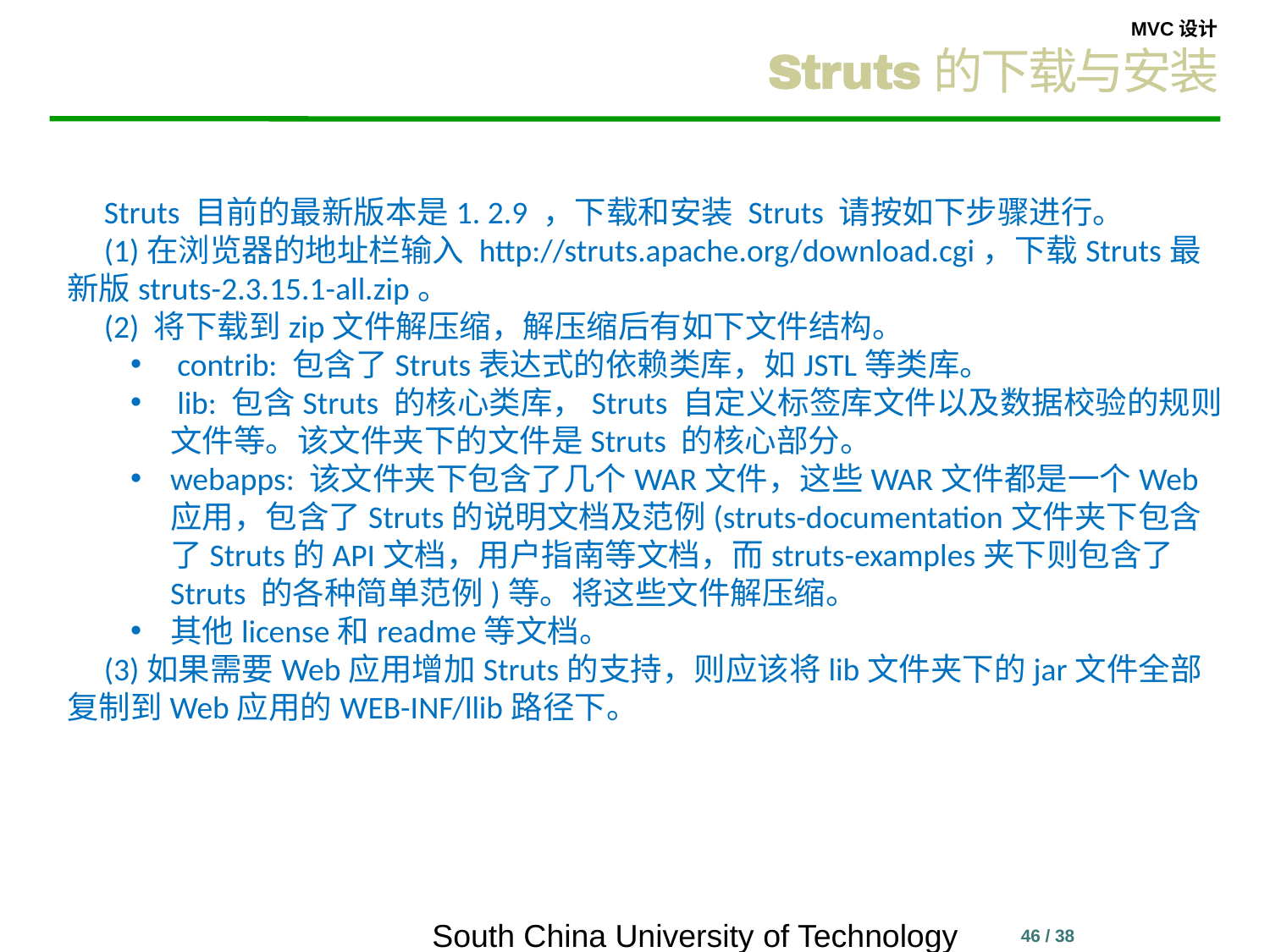

Struts的下载与安装
Struts 目前的最新版本是1. 2.9 ，下载和安装 Struts 请按如下步骤进行。
(1)在浏览器的地址栏输入 http://struts.apache.org/download.cgi，下载Struts最新版struts-2.3.15.1-all.zip。
(2) 将下载到zip文件解压缩，解压缩后有如下文件结构。
 contrib: 包含了Struts表达式的依赖类库，如JSTL等类库。
 lib: 包含Struts 的核心类库，Struts 自定义标签库文件以及数据校验的规则文件等。该文件夹下的文件是Struts 的核心部分。
webapps: 该文件夹下包含了几个WAR文件，这些WAR文件都是一个Web应用，包含了Struts的说明文档及范例(struts-documentation文件夹下包含了Struts的API文档，用户指南等文档，而struts-examples夹下则包含了Struts 的各种简单范例)等。将这些文件解压缩。
其他license和readme等文档。
(3)如果需要Web应用增加Struts的支持，则应该将lib文件夹下的jar文件全部复制到Web应用的WEB-INF/llib路径下。